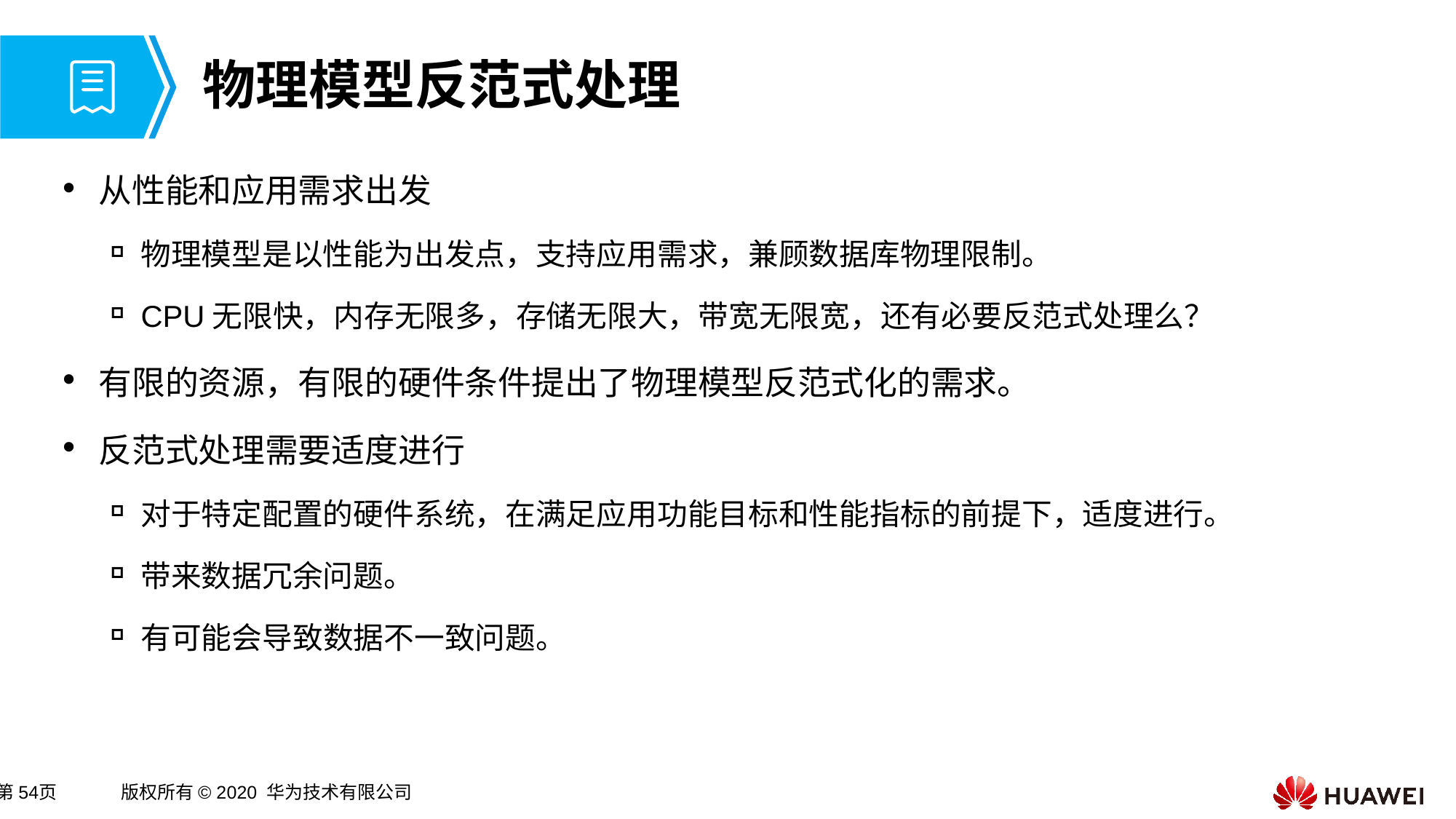

# 物理模型反范式处理
从性能和应用需求出发
物理模型是以性能为出发点，支持应用需求，兼顾数据库物理限制。
CPU无限快，内存无限多，存储无限大，带宽无限宽，还有必要反范式处理么？
有限的资源，有限的硬件条件提出了物理模型反范式化的需求。
反范式处理需要适度进行
对于特定配置的硬件系统，在满足应用功能目标和性能指标的前提下，适度进行。
带来数据冗余问题。
有可能会导致数据不一致问题。